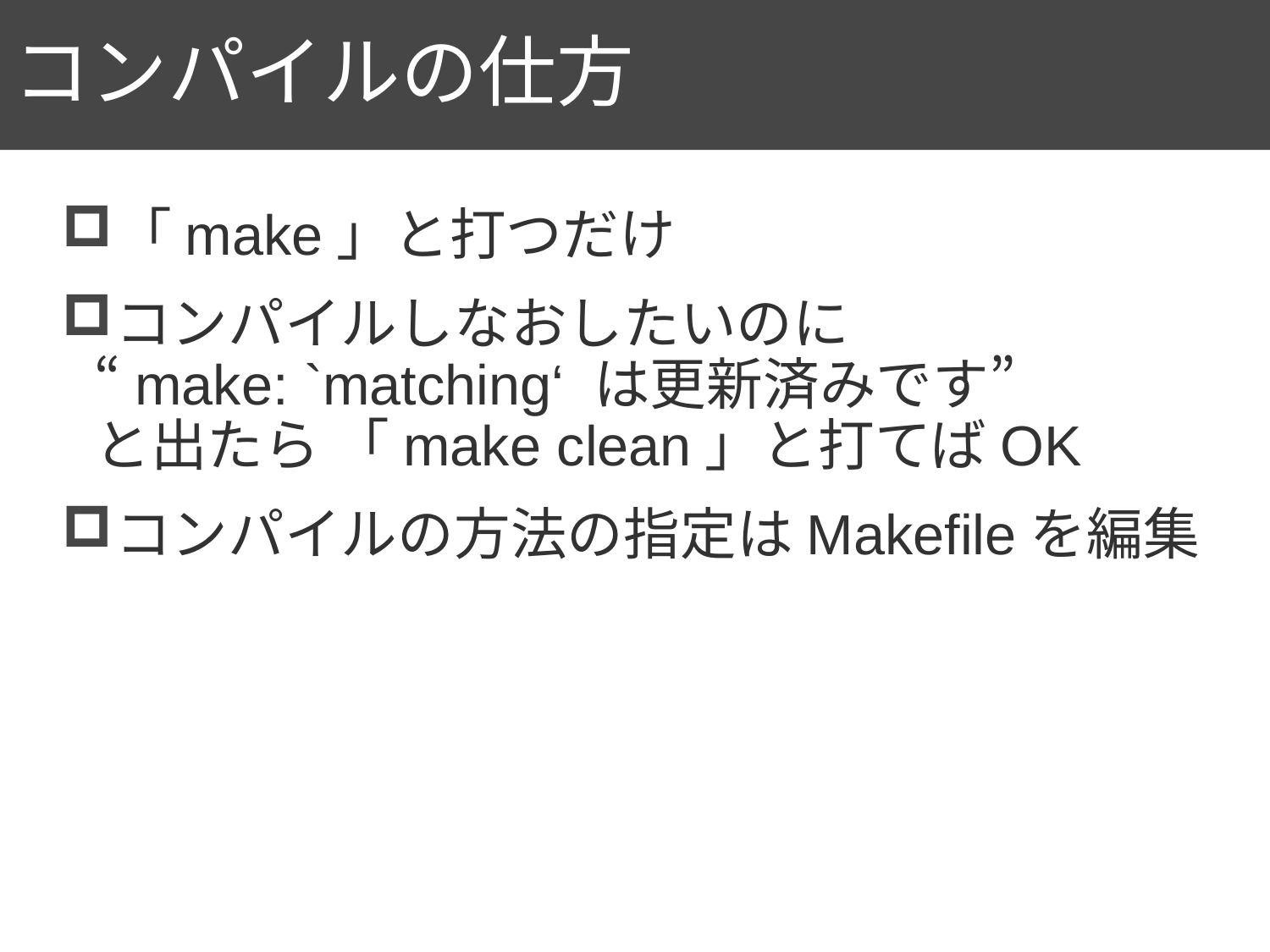

# コンパイルの仕方
70
「make」と打つだけ
コンパイルしなおしたいのに
“make: `matching‘ は更新済みです”
と出たら 「make clean」と打てばOK
コンパイルの方法の指定はMakefileを編集